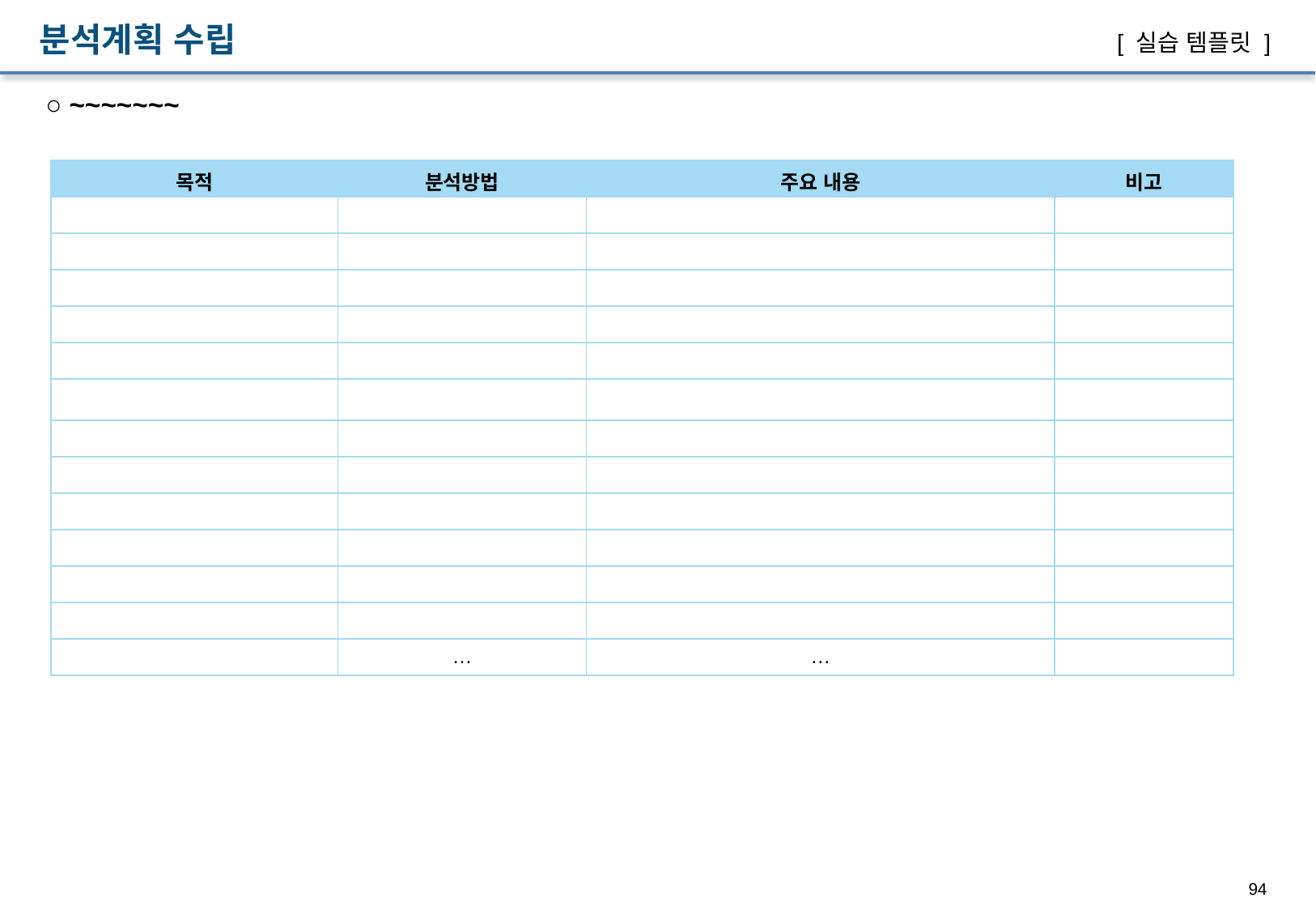

분석계획 수립
[ 실습 템플릿 ]
○ ~~~~~~~
| 목적 | 분석방법 | 주요 내용 | 비고 |
| --- | --- | --- | --- |
|  |  |  |  |
|  |  |  |  |
|  |  |  |  |
|  |  |  |  |
|  |  |  |  |
|  |  |  |  |
|  |  |  |  |
|  |  |  |  |
|  |  |  |  |
|  |  |  |  |
|  |  |  |  |
|  |  |  |  |
|  | … | … |  |
94